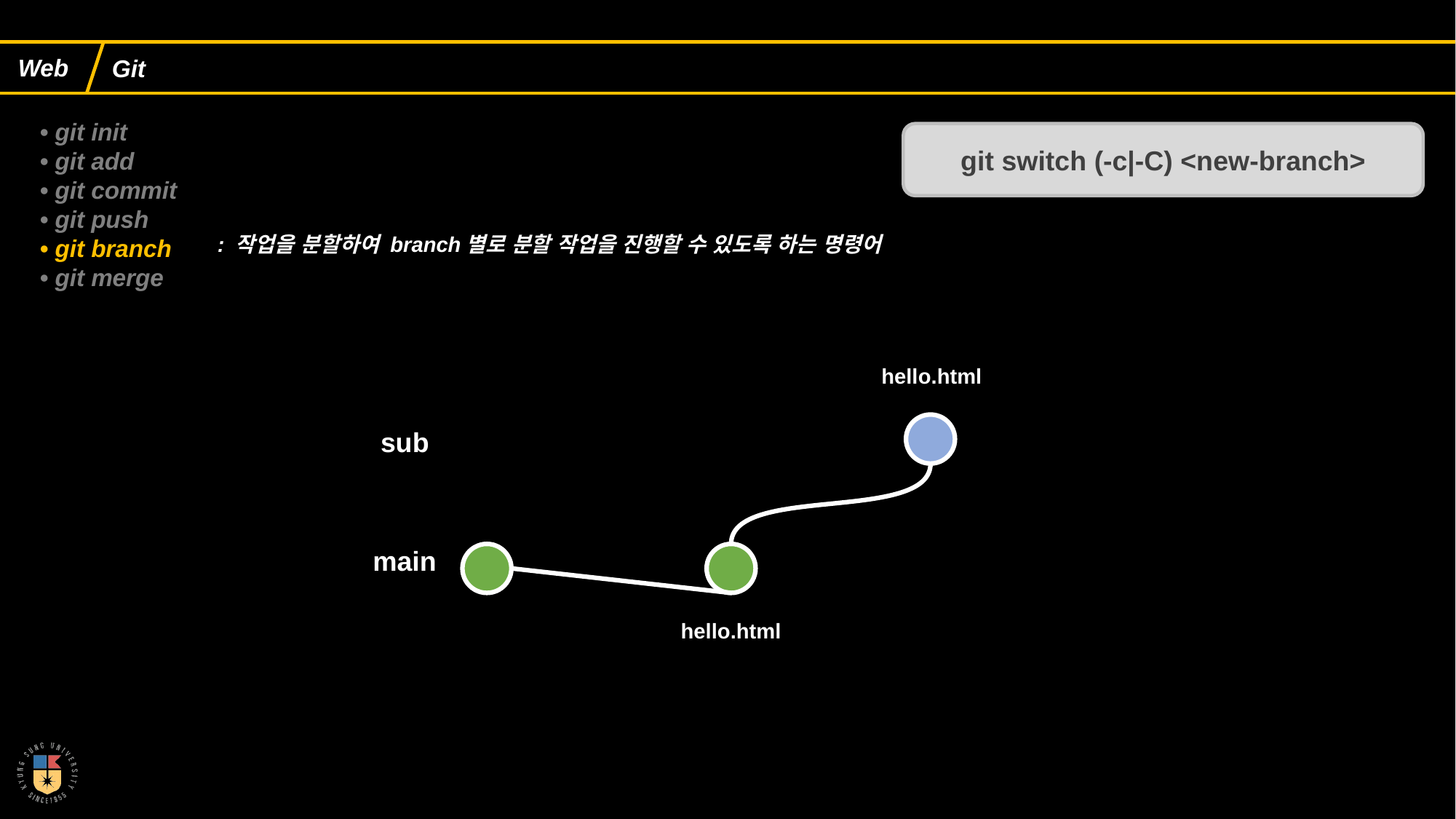

Git
• git init
• git add
• git commit
• git push
• git branch
• git merge
git switch (-c|-C) <new-branch>
: 작업을 분할하여 branch별로 분할 작업을 진행할 수 있도록 하는 명령어
hello.html

sub
main

hello.html